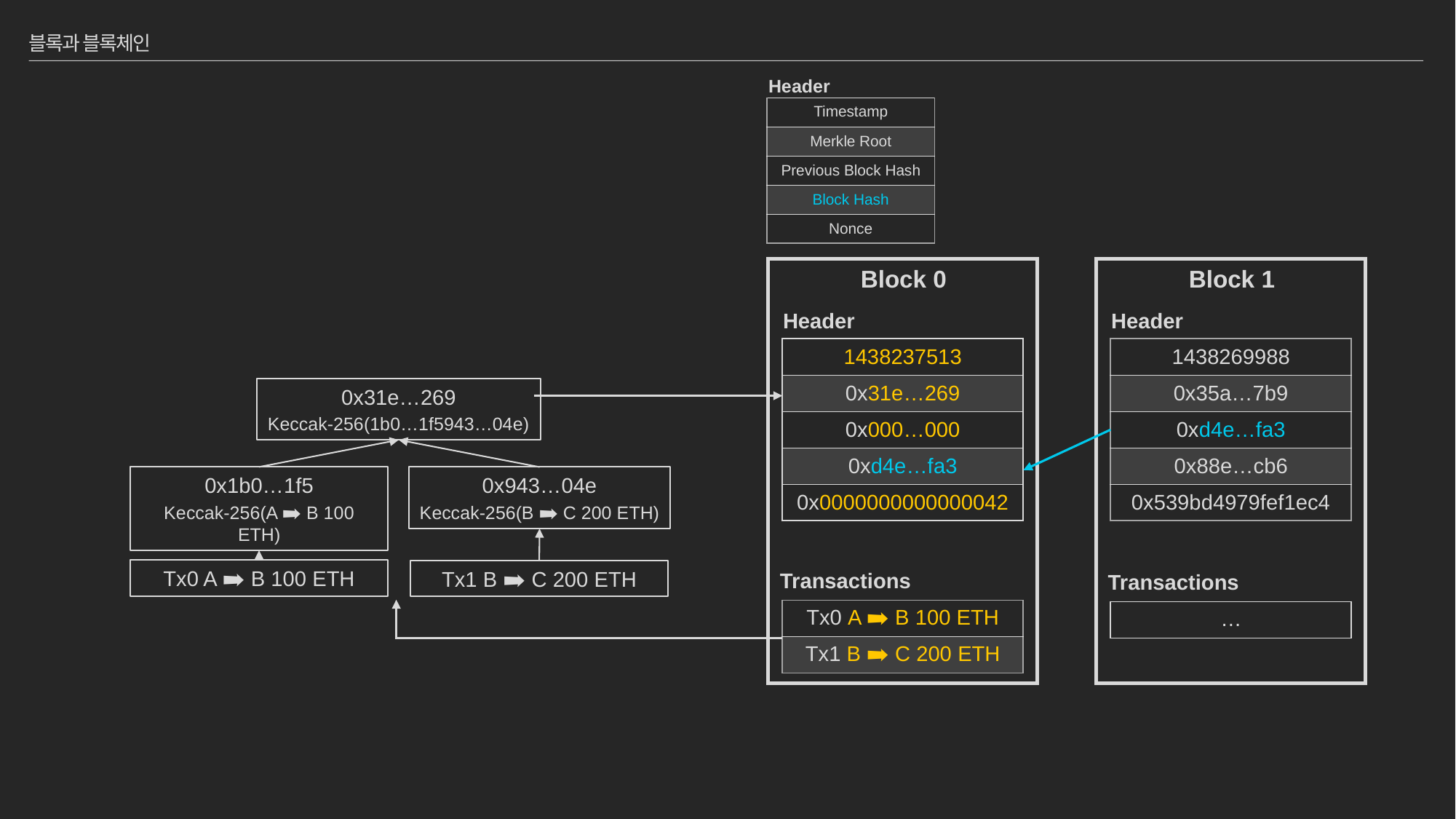

# 블록과 블록체인
Header
| Timestamp |
| --- |
| Merkle Root |
| Previous Block Hash |
| Block Hash |
| Nonce |

Block 0
Block 1
Header
Header
| 1438237513 |
| --- |
| 0x31e…269 |
| 0x000…000 |
| 0xd4e…fa3 |
| 0x0000000000000042 |
| 1438269988 |
| --- |
| 0x35a…7b9 |
| 0xd4e…fa3 |
| 0x88e…cb6 |
| 0x539bd4979fef1ec4 |
0x31e…269
Keccak-256(1b0…1f5943…04e)
0x1b0…1f5
Keccak-256(A ➡ B 100 ETH)
0x943…04e
Keccak-256(B ➡ C 200 ETH)
Tx0 A ➡ B 100 ETH
Tx1 B ➡ C 200 ETH
Transactions
Transactions
| Tx0 A ➡ B 100 ETH |
| --- |
| Tx1 B ➡ C 200 ETH |
| … |
| --- |